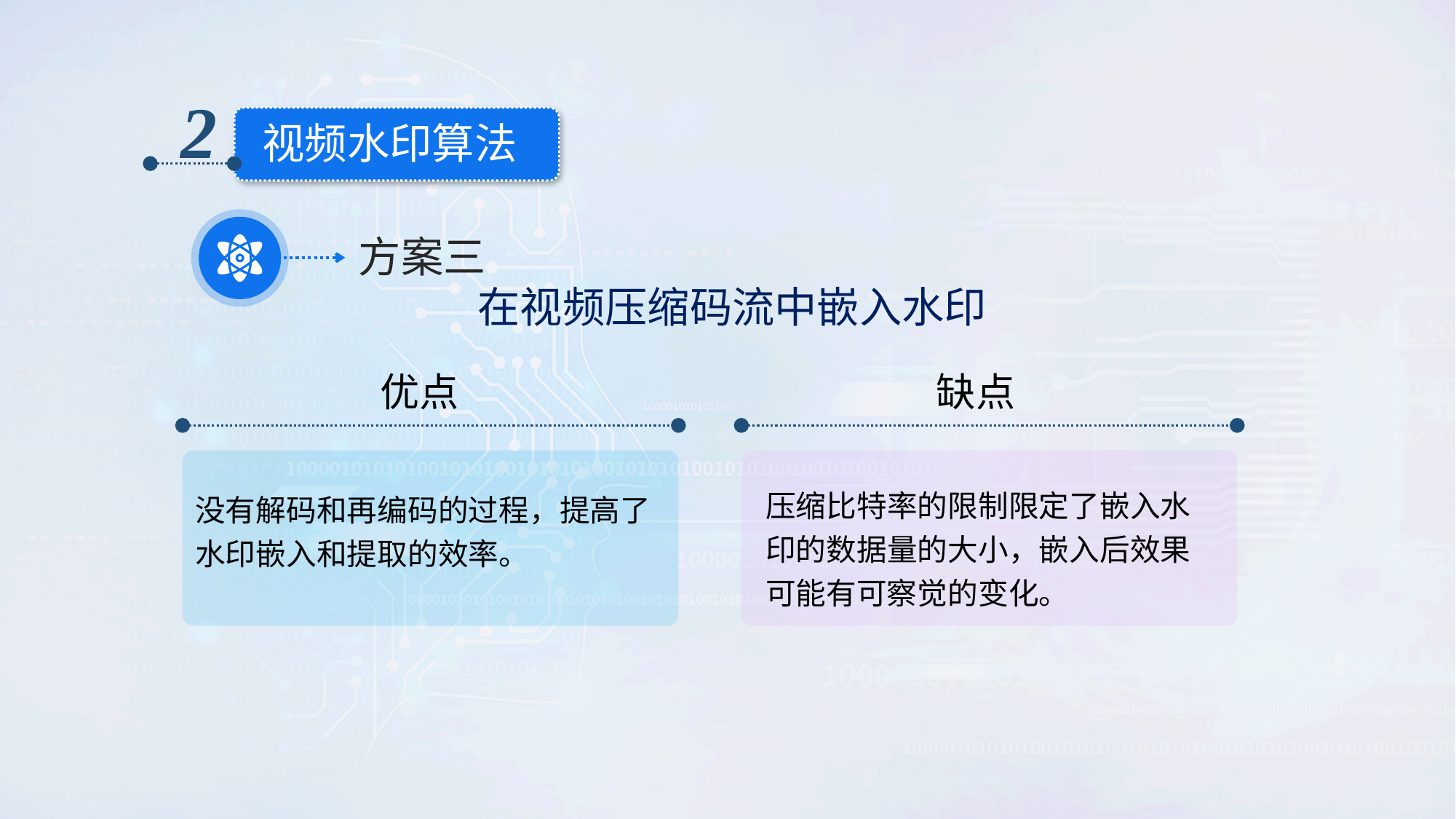

2

视频水印算法

方案三

在视频压缩码流中嵌入水印
优点
缺点

压缩比特率的限制限定了嵌入水印的数据量的大小，嵌入后效果可能有可察觉的变化。
没有解码和再编码的过程，提高了水印嵌入和提取的效率。